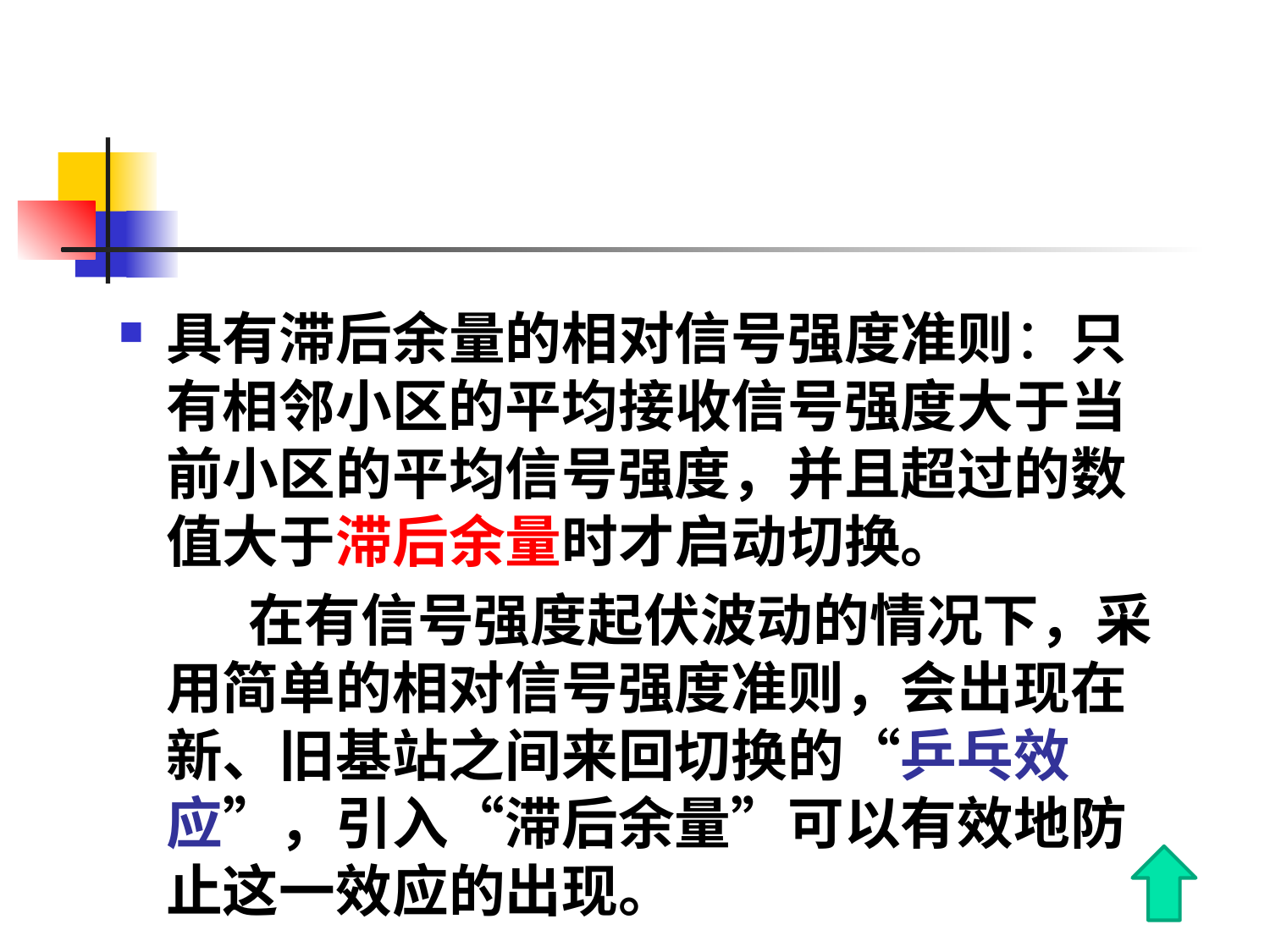

具有滞后余量的相对信号强度准则：只有相邻小区的平均接收信号强度大于当前小区的平均信号强度，并且超过的数值大于滞后余量时才启动切换。
         在有信号强度起伏波动的情况下，采用简单的相对信号强度准则，会出现在新、旧基站之间来回切换的“乒乓效应”，引入“滞后余量”可以有效地防止这一效应的出现。